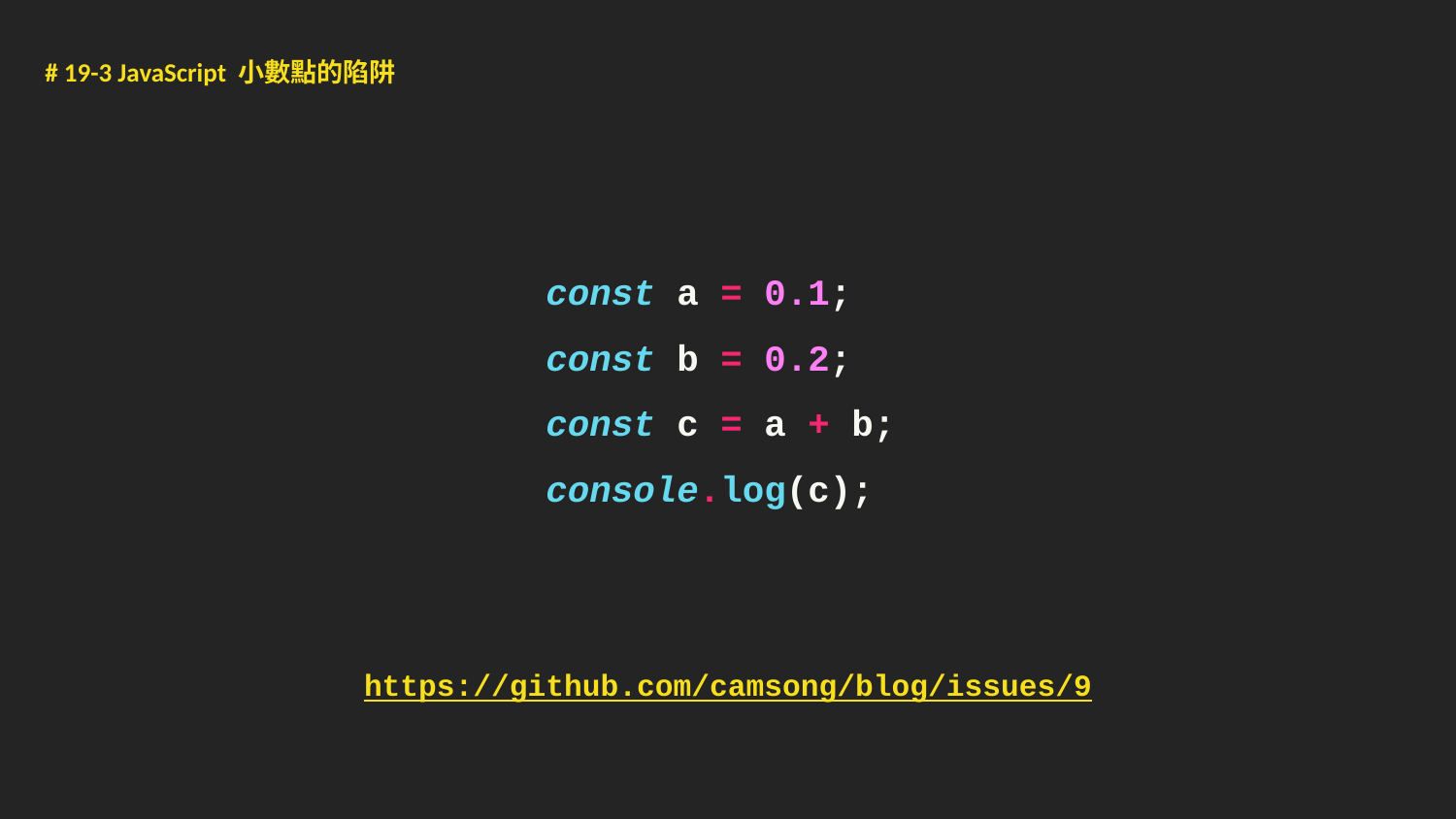

# 19-3 JavaScript 小數點的陷阱
const a = 0.1;
const b = 0.2;
const c = a + b;
console.log(c);
https://github.com/camsong/blog/issues/9